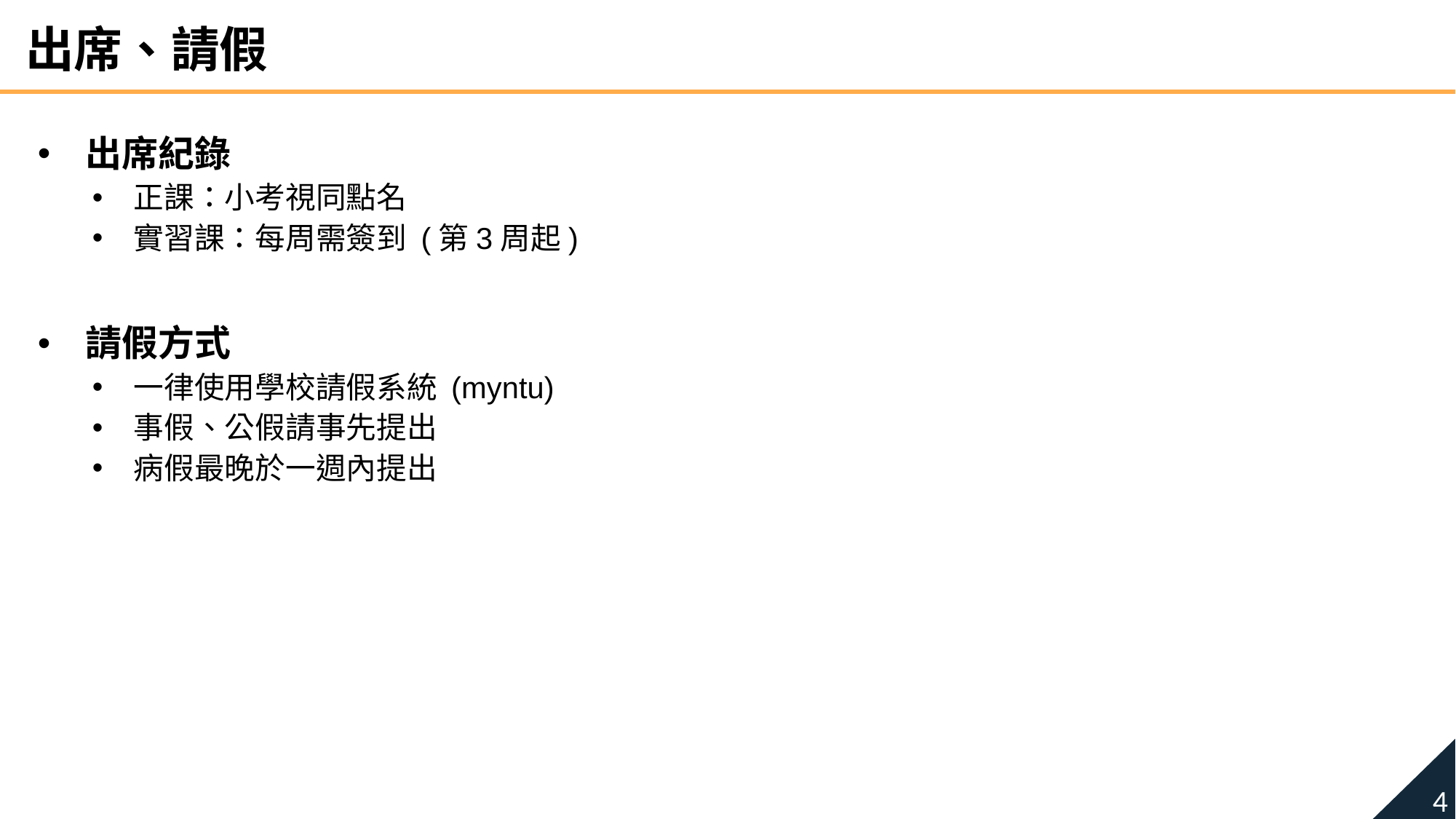

出席、請假
出席紀錄
正課：小考視同點名
實習課：每周需簽到 (第3周起)

請假方式
一律使用學校請假系統 (myntu)
事假、公假請事先提出
病假最晚於一週內提出
4